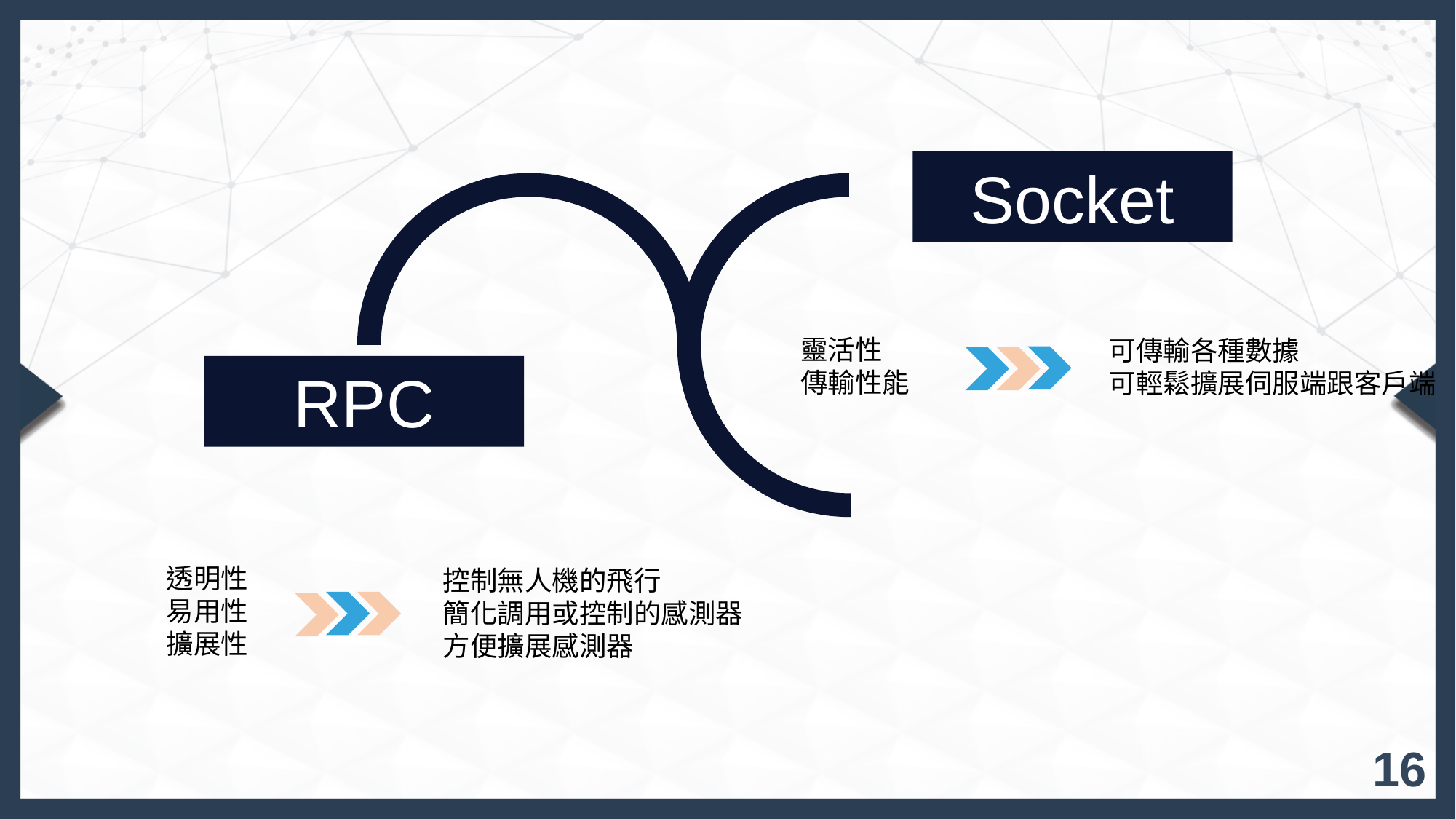

Socket

靈活性
傳輸性能
可傳輸各種數據
可輕鬆擴展伺服端跟客戶端

RPC
透明性
易用性
擴展性
控制無人機的飛行
簡化調用或控制的感測器
方便擴展感測器

16